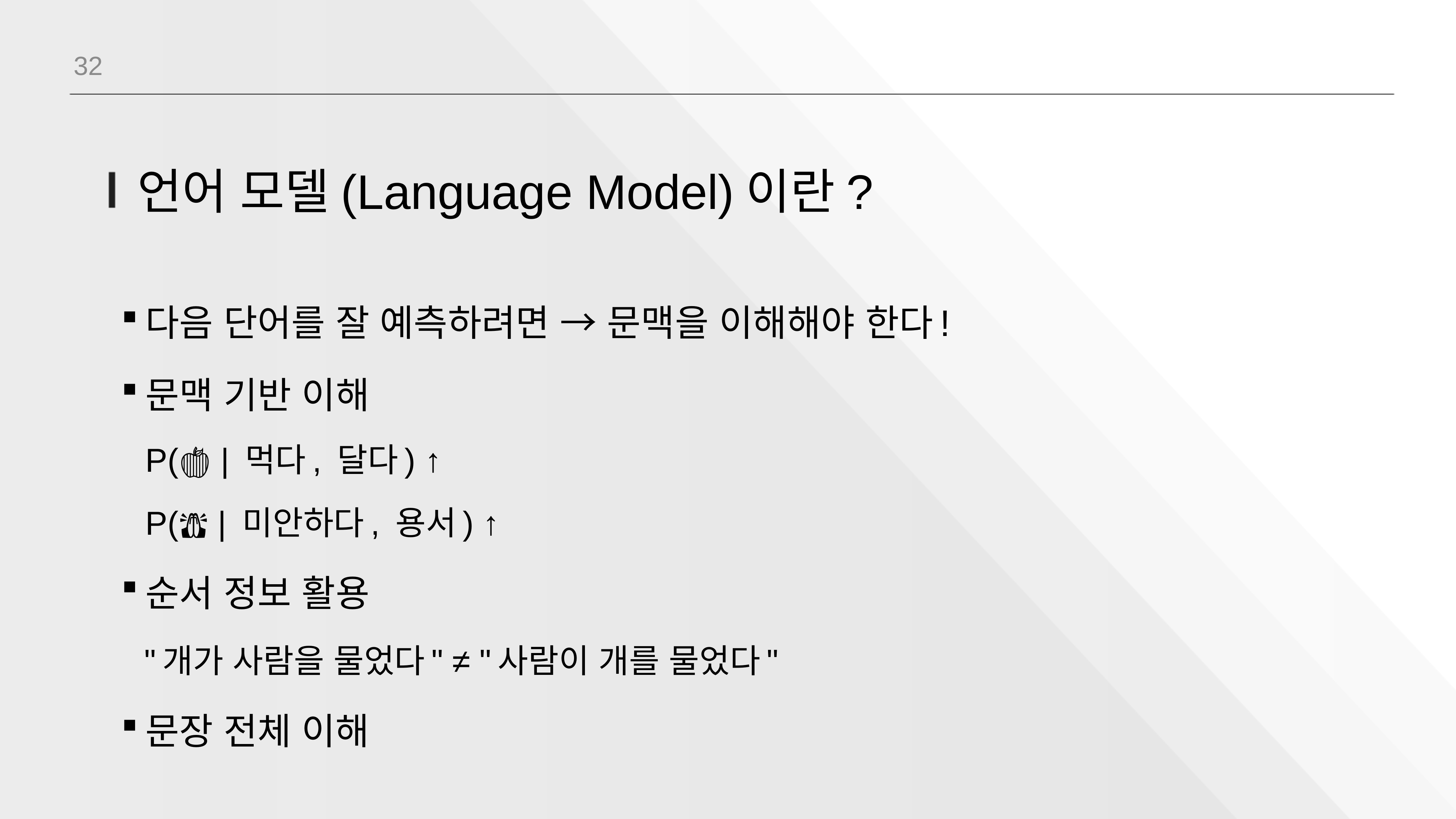

32
# 언어 모델(Language Model)이란?
다음 단어를 잘 예측하려면 → 문맥을 이해해야 한다!
문맥 기반 이해
P(🍎 | 먹다, 달다) ↑
P(🙏 | 미안하다, 용서) ↑
순서 정보 활용
"개가 사람을 물었다" ≠ "사람이 개를 물었다"
문장 전체 이해